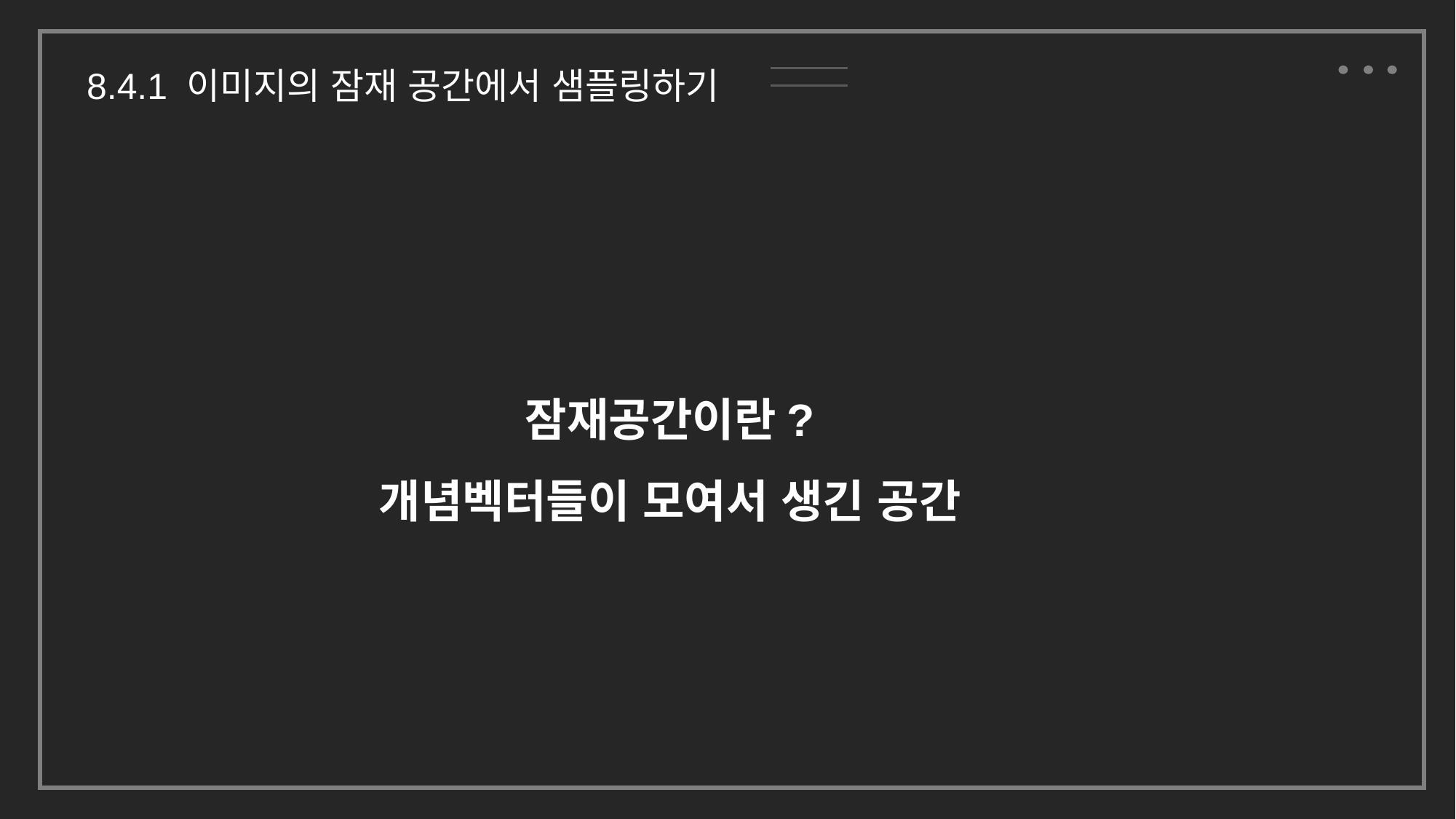

8.4.1 이미지의 잠재 공간에서 샘플링하기

잠재공간이란?
개념벡터들이 모여서 생긴 공간